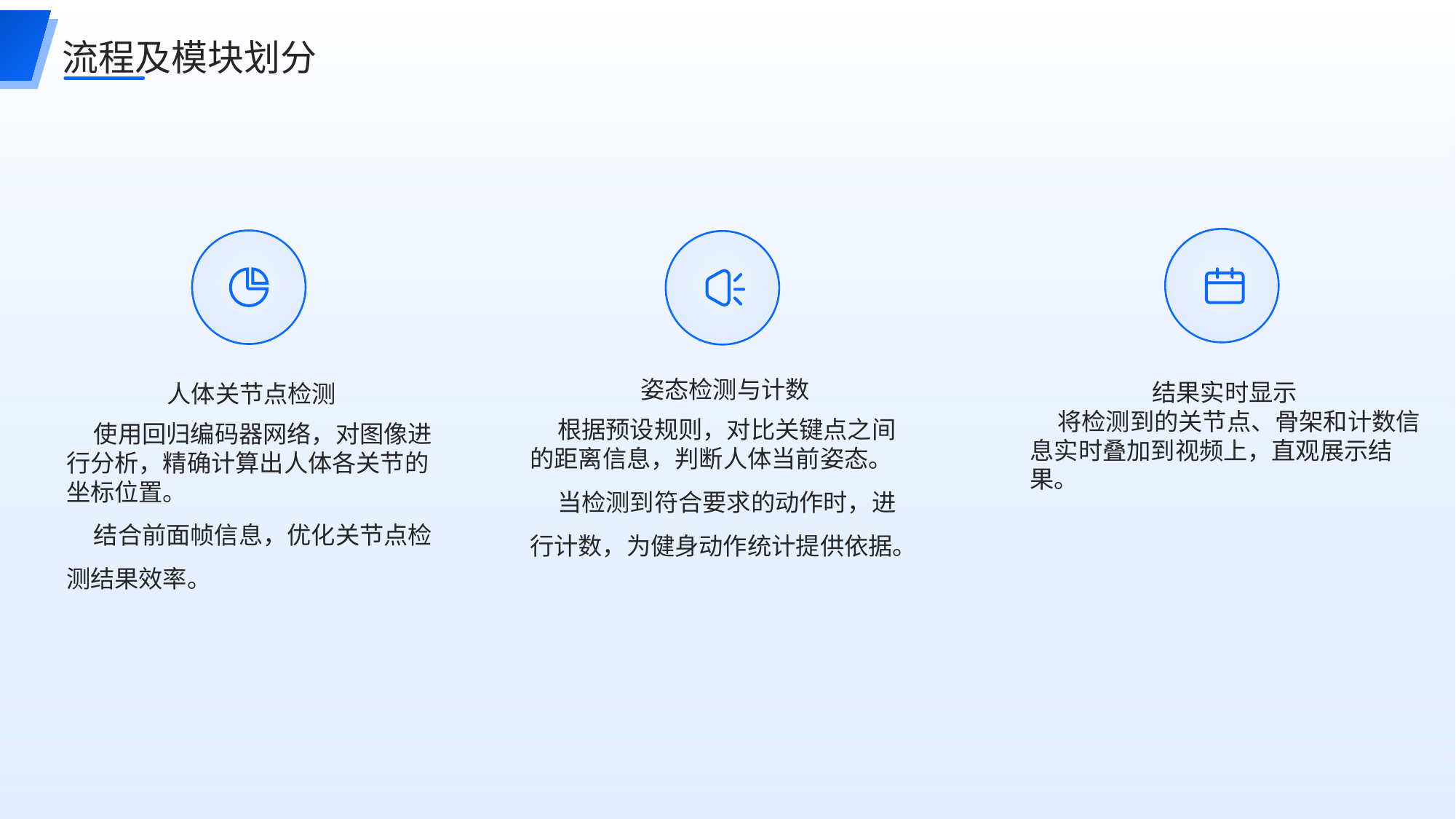

流程及模块划分

结果实时显示
人体关节点检测
姿态检测与计数
    将检测到的关节点、骨架和计数信息实时叠加到视频上，直观展示结果。

    根据预设规则，对比关键点之间的距离信息，判断人体当前姿态。
    当检测到符合要求的动作时，进行计数，为健身动作统计提供依据。
    使用回归编码器网络，对图像进行分析，精确计算出人体各关节的坐标位置。
    结合前面帧信息，优化关节点检测结果效率。